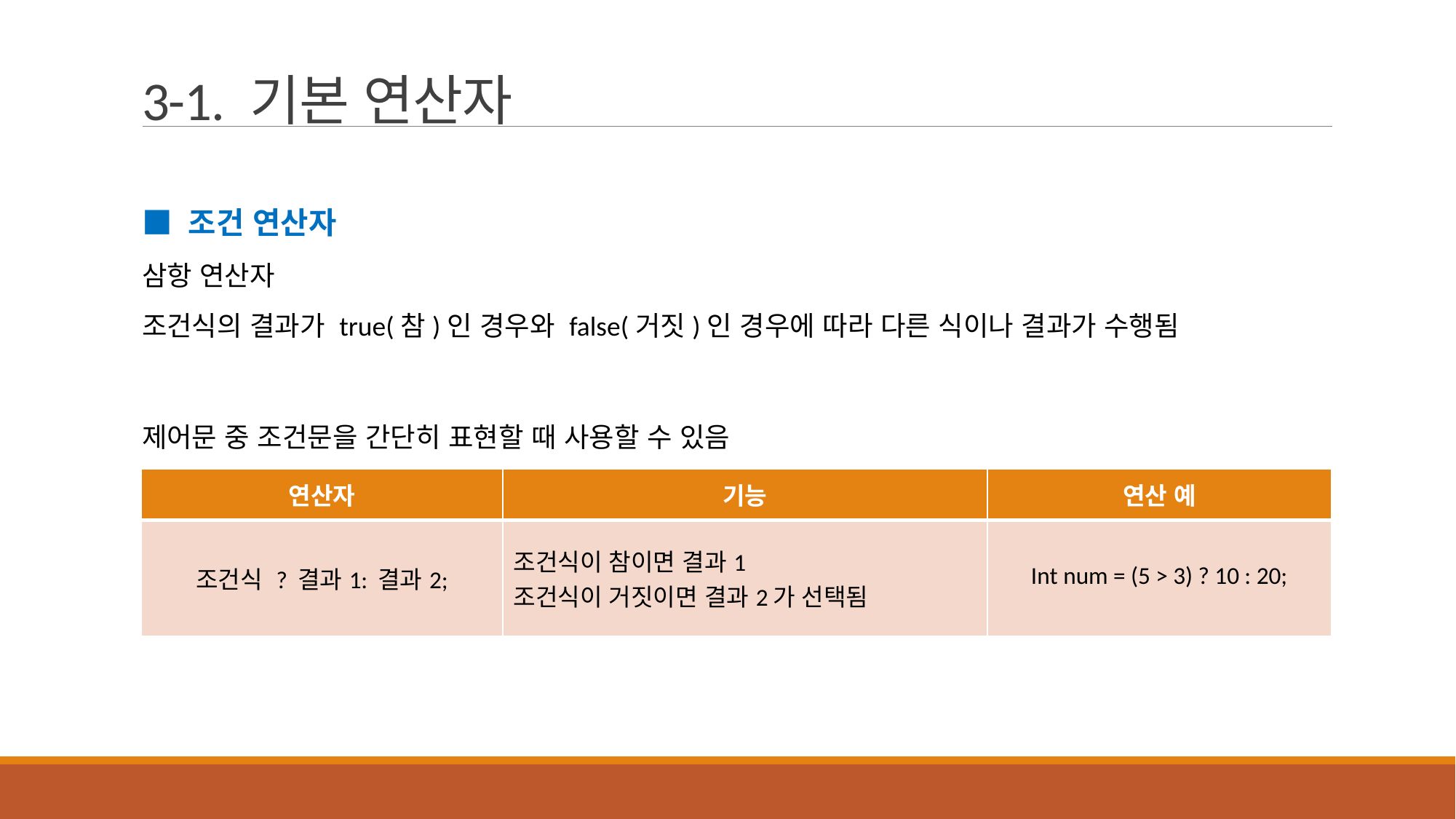

# 3-1. 기본 연산자
■ 조건 연산자
삼항 연산자
조건식의 결과가 true(참)인 경우와 false(거짓)인 경우에 따라 다른 식이나 결과가 수행됨

제어문 중 조건문을 간단히 표현할 때 사용할 수 있음

| 연산자 | 기능 | 연산 예 |
| --- | --- | --- |
| 조건식 ? 결과1: 결과2; | 조건식이 참이면 결과1 조건식이 거짓이면 결과2가 선택됨 | Int num = (5 > 3) ? 10 : 20; |